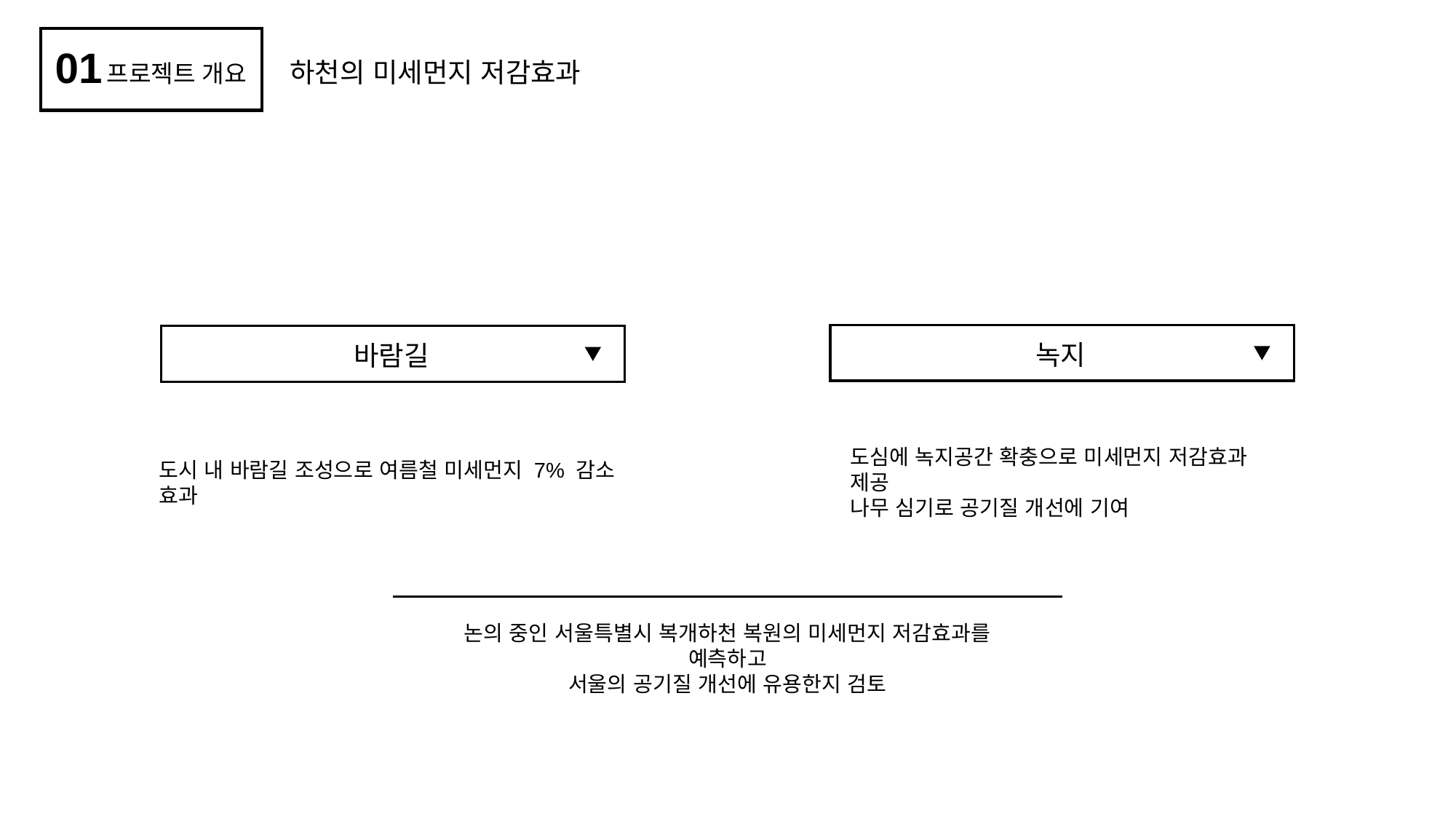

01
하천의 미세먼지 저감효과
프로젝트 개요

녹지
바람길

도심에 녹지공간 확충으로 미세먼지 저감효과 제공
나무 심기로 공기질 개선에 기여
도시 내 바람길 조성으로 여름철 미세먼지 7% 감소 효과
논의 중인 서울특별시 복개하천 복원의 미세먼지 저감효과를 예측하고
서울의 공기질 개선에 유용한지 검토